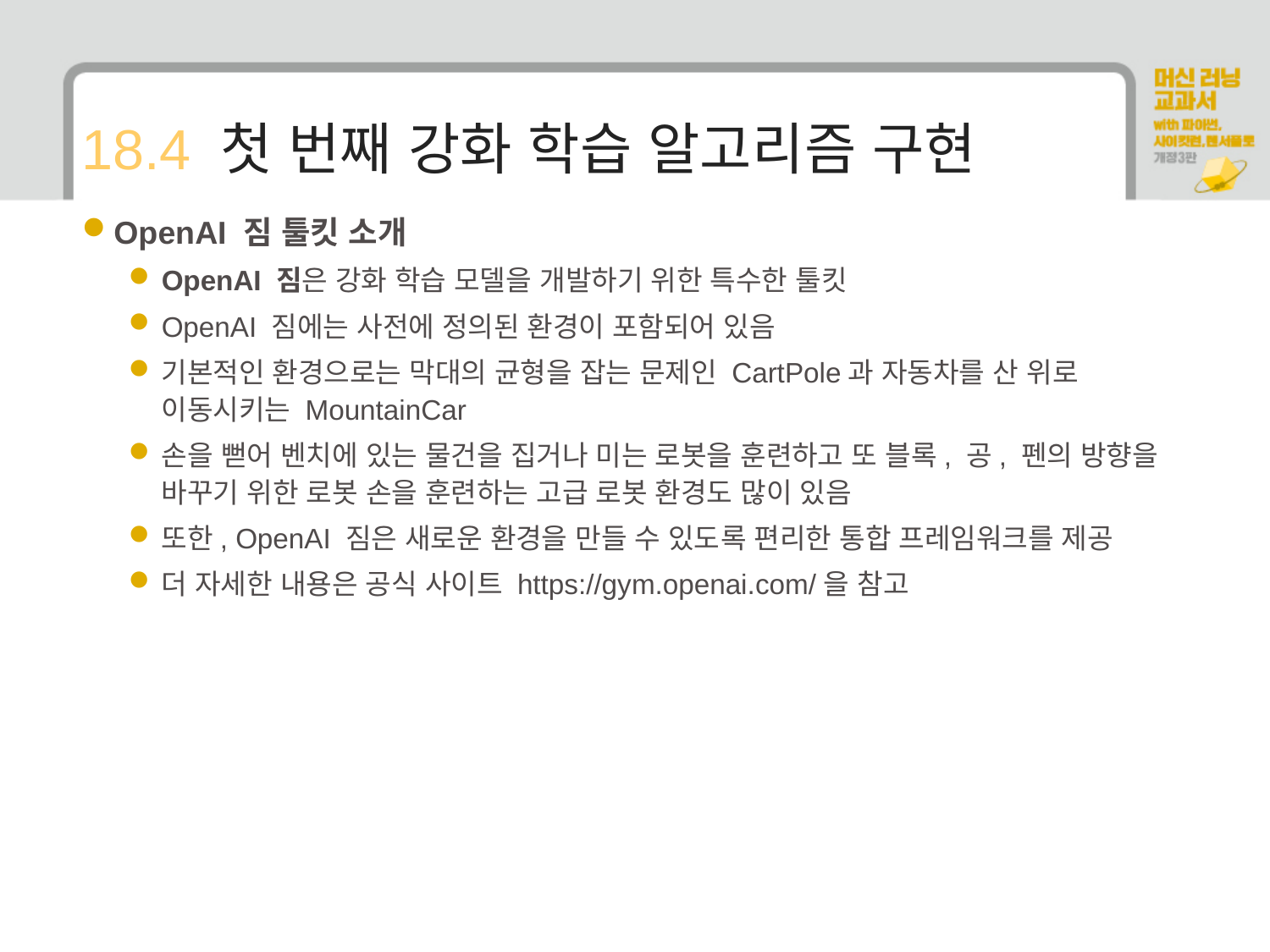

# 18.4 첫 번째 강화 학습 알고리즘 구현
OpenAI 짐 툴킷 소개
OpenAI 짐은 강화 학습 모델을 개발하기 위한 특수한 툴킷
OpenAI 짐에는 사전에 정의된 환경이 포함되어 있음
기본적인 환경으로는 막대의 균형을 잡는 문제인 CartPole과 자동차를 산 위로 이동시키는 MountainCar
손을 뻗어 벤치에 있는 물건을 집거나 미는 로봇을 훈련하고 또 블록, 공, 펜의 방향을 바꾸기 위한 로봇 손을 훈련하는 고급 로봇 환경도 많이 있음
또한, OpenAI 짐은 새로운 환경을 만들 수 있도록 편리한 통합 프레임워크를 제공
더 자세한 내용은 공식 사이트 https://gym.openai.com/을 참고